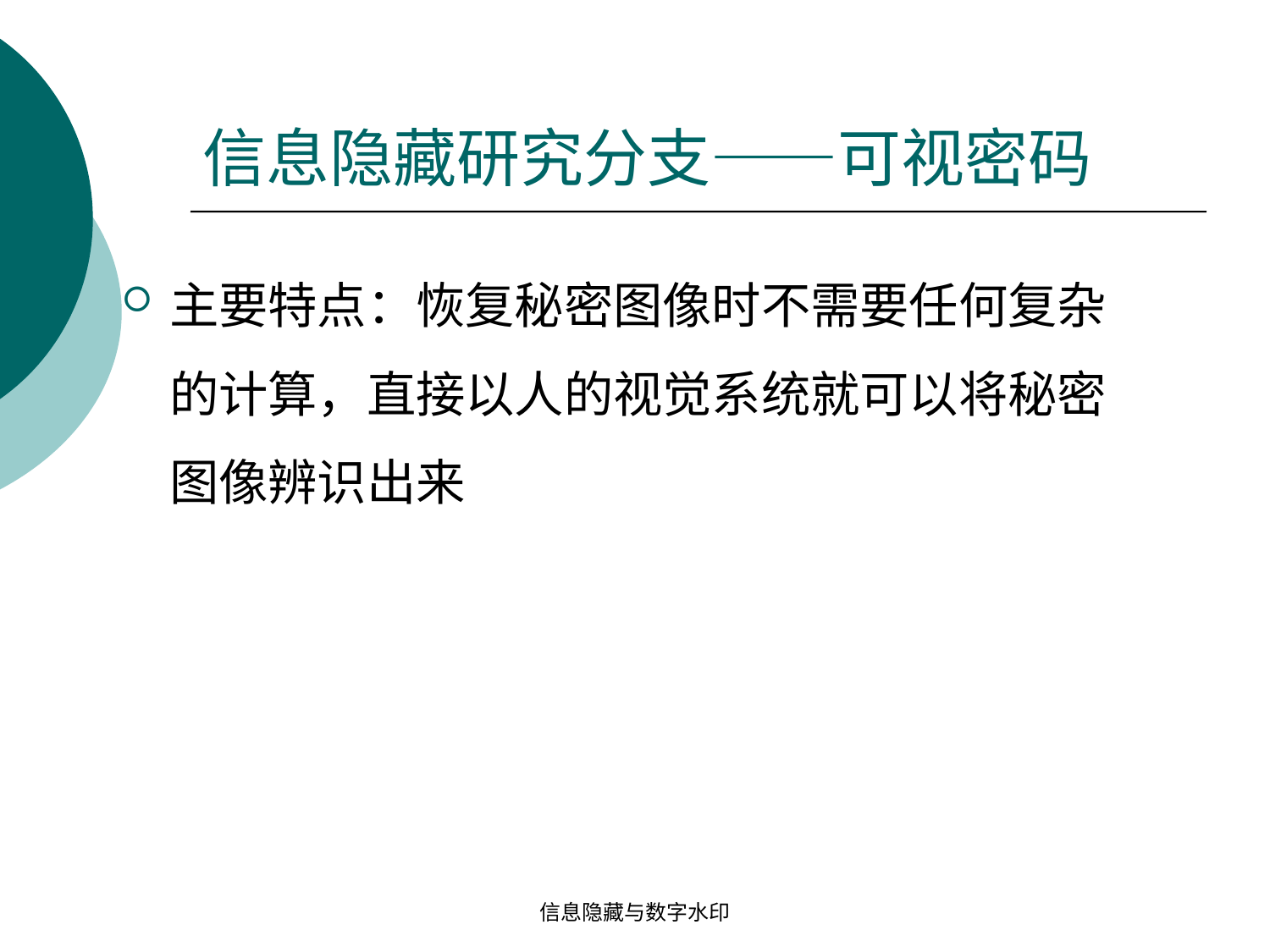

# 信息隐藏研究分支——可视密码
主要特点：恢复秘密图像时不需要任何复杂的计算，直接以人的视觉系统就可以将秘密图像辨识出来

信息隐藏与数字水印
86